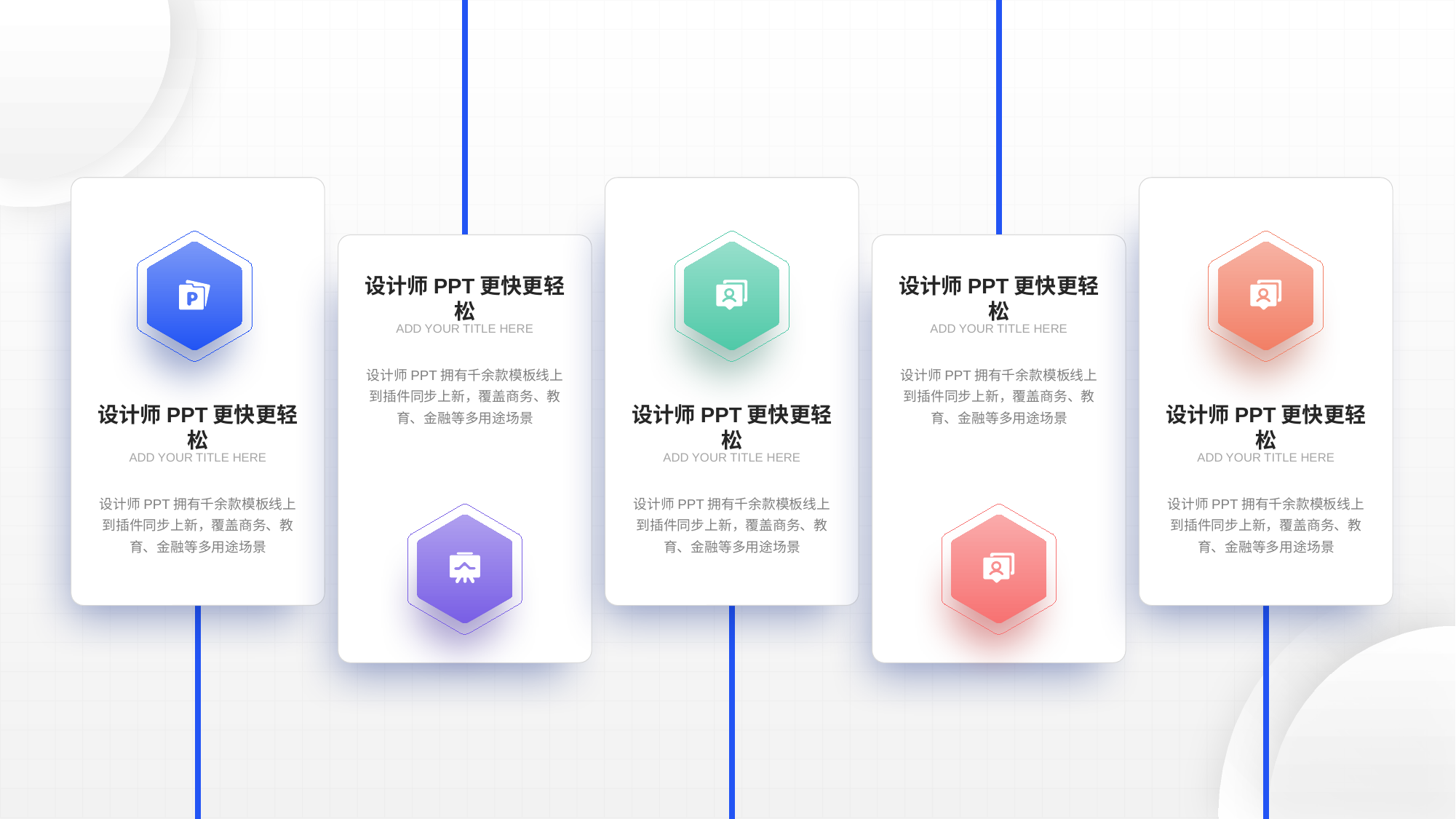

设计师PPT更快更轻松
设计师PPT更快更轻松
ADD YOUR TITLE HERE
ADD YOUR TITLE HERE
设计师PPT拥有千余款模板线上到插件同步上新，覆盖商务、教育、金融等多用途场景
设计师PPT拥有千余款模板线上到插件同步上新，覆盖商务、教育、金融等多用途场景
设计师PPT更快更轻松
设计师PPT更快更轻松
设计师PPT更快更轻松
ADD YOUR TITLE HERE
ADD YOUR TITLE HERE
ADD YOUR TITLE HERE
设计师PPT拥有千余款模板线上到插件同步上新，覆盖商务、教育、金融等多用途场景
设计师PPT拥有千余款模板线上到插件同步上新，覆盖商务、教育、金融等多用途场景
设计师PPT拥有千余款模板线上到插件同步上新，覆盖商务、教育、金融等多用途场景